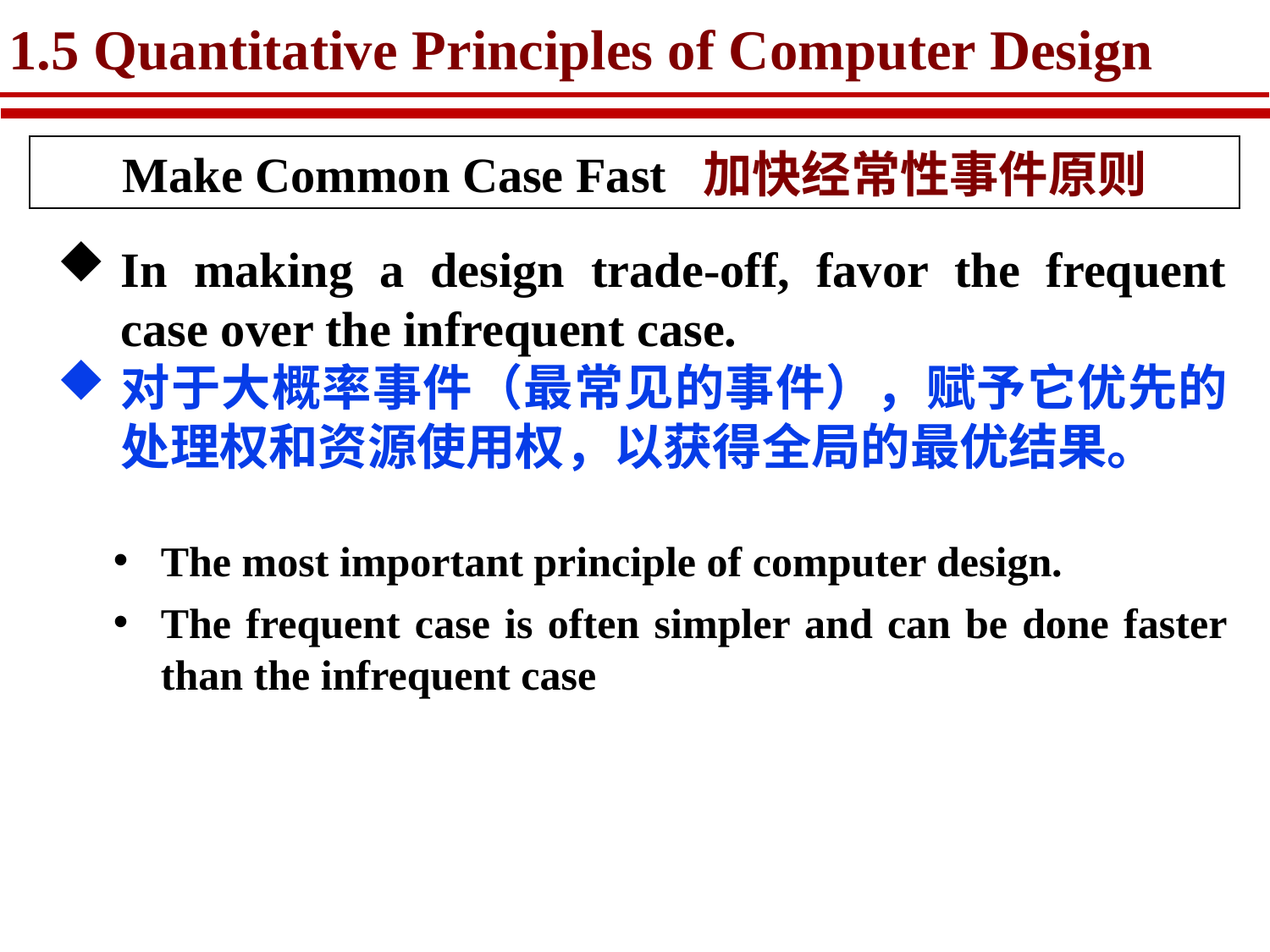

# 1.5 Quantitative Principles of Computer Design
Make Common Case Fast  加快经常性事件原则
In making a design trade-off, favor the frequent case over the infrequent case.
对于大概率事件（最常见的事件），赋予它优先的处理权和资源使用权，以获得全局的最优结果。

The most important principle of computer design.
The frequent case is often simpler and can be done faster than the infrequent case